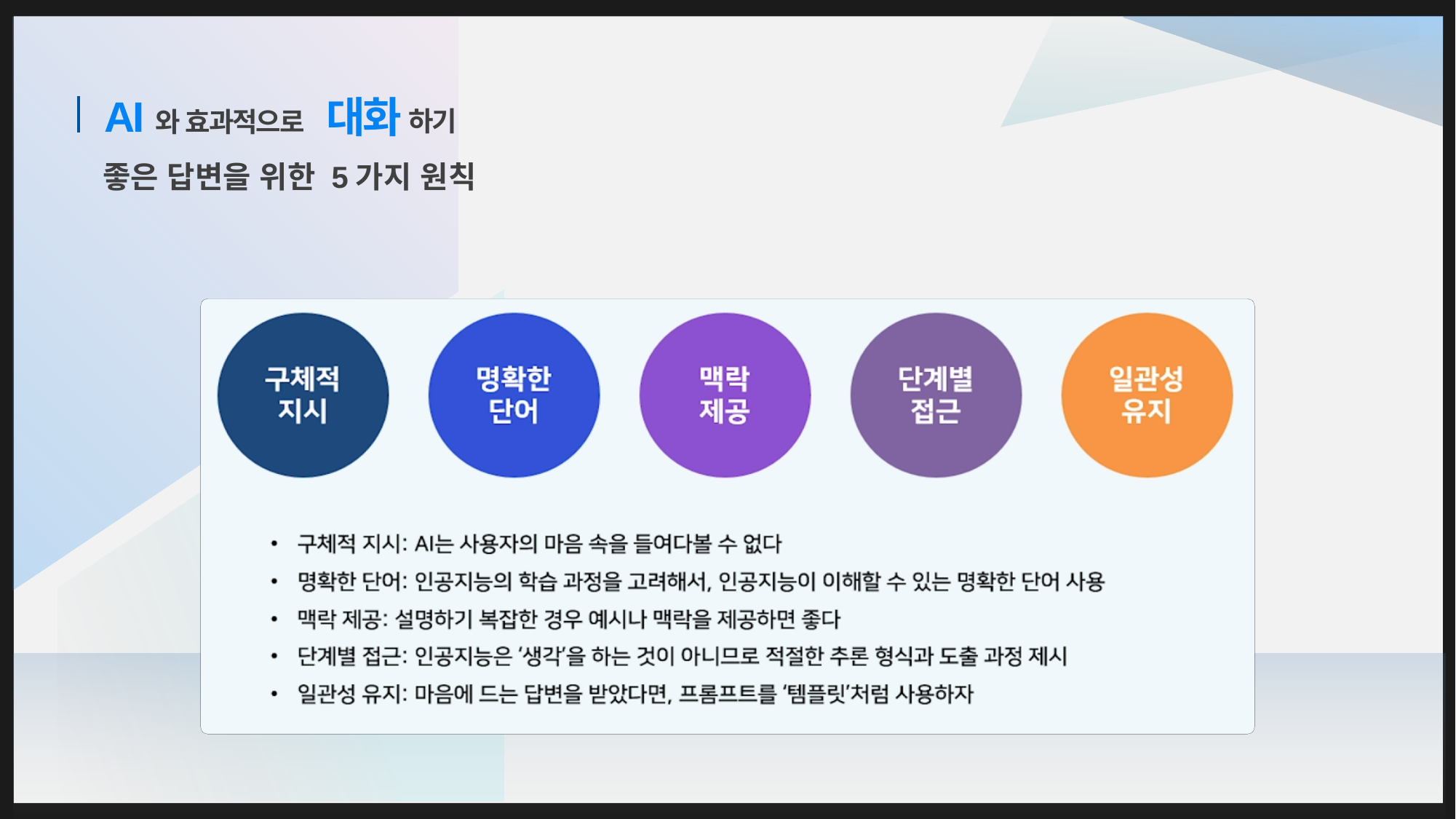

AI
대화
하기
와 효과적으로
좋은 답변을 위한 5가지 원칙